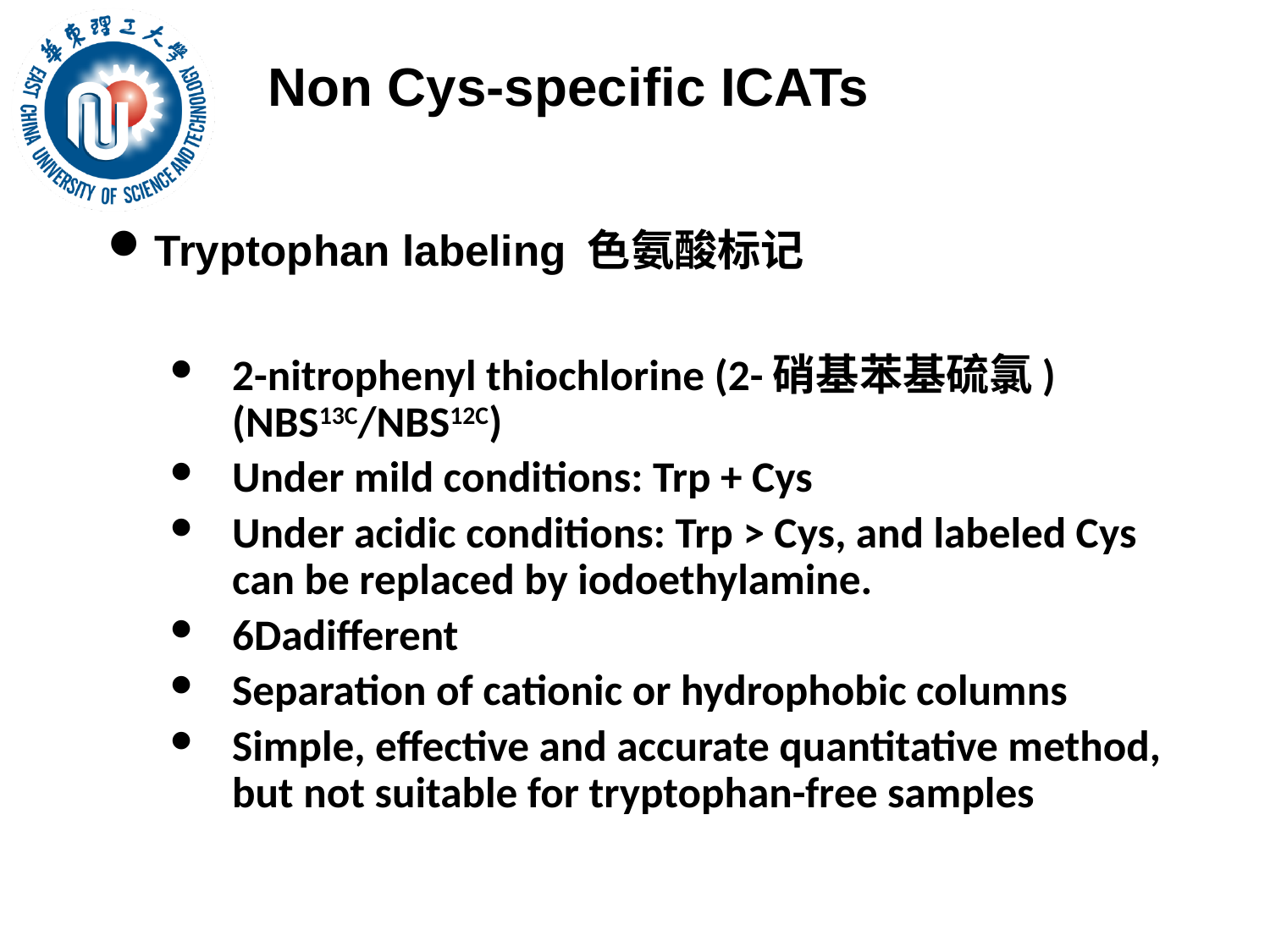

Non Cys-specific ICATs
Tryptophan labeling 色氨酸标记

2-nitrophenyl thiochlorine (2-硝基苯基硫氯) (NBS13C/NBS12C)
Under mild conditions: Trp + Cys
Under acidic conditions: Trp > Cys, and labeled Cys can be replaced by iodoethylamine.
6Dadifferent
Separation of cationic or hydrophobic columns
Simple, effective and accurate quantitative method, but not suitable for tryptophan-free samples